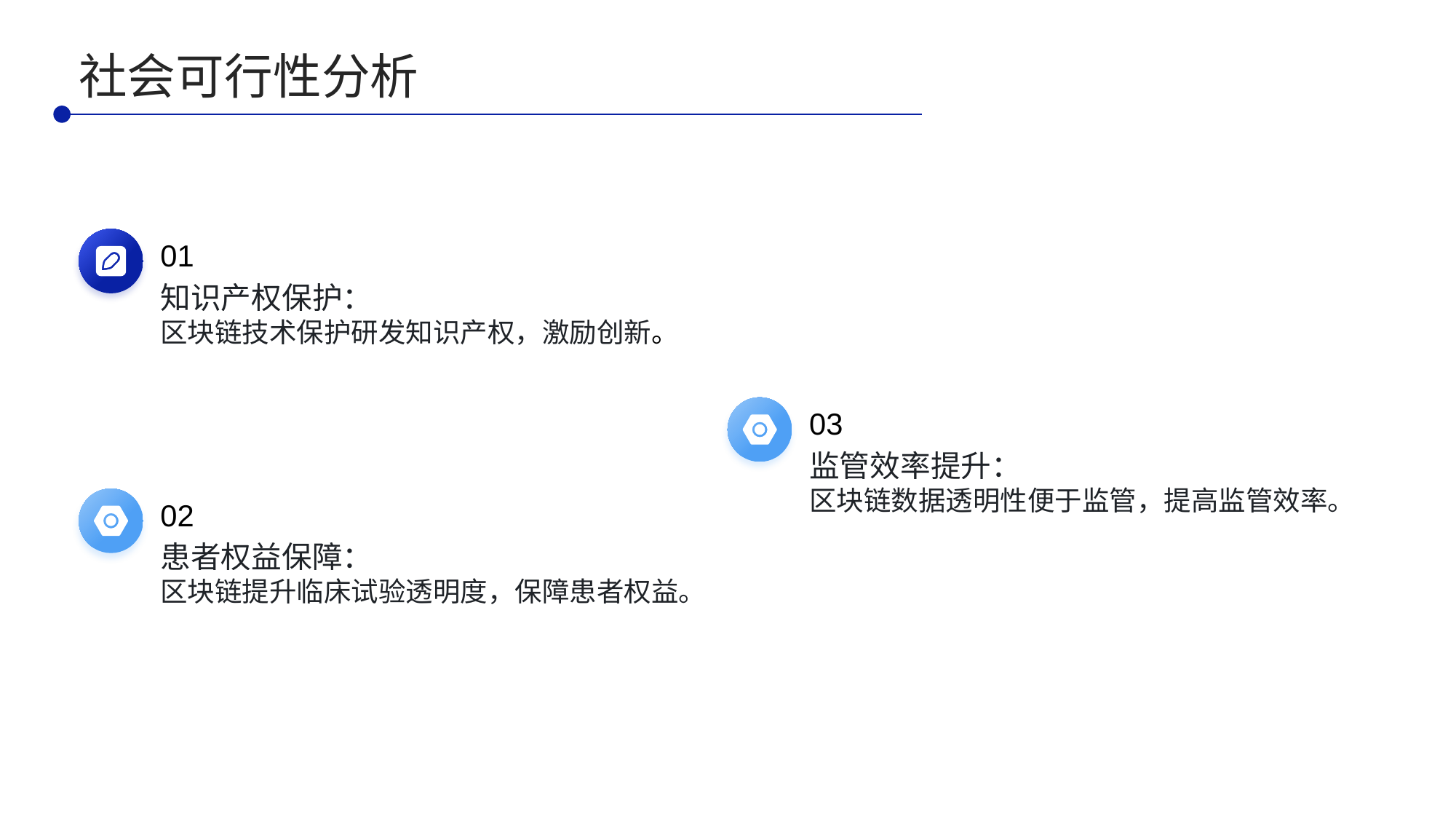

社会可行性分析

01

知识产权保护：
区块链技术保护研发知识产权，激励创新。
03

02
监管效率提升：
区块链数据透明性便于监管，提高监管效率。

患者权益保障：
区块链提升临床试验透明度，保障患者权益。